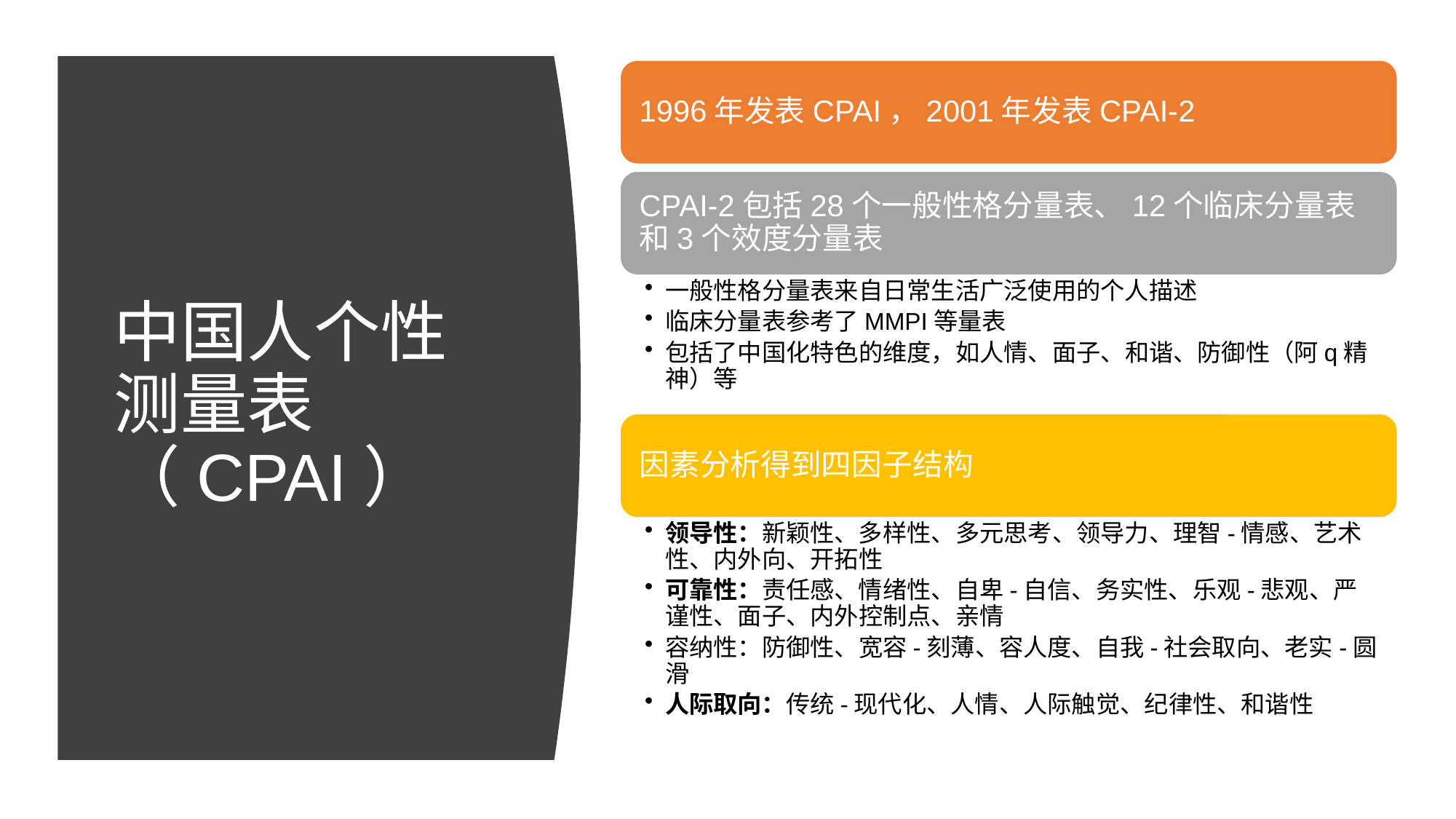

1996年发表CPAI，2001年发表CPAI-2
CPAI-2包括28个一般性格分量表、12个临床分量表和3个效度分量表
一般性格分量表来自日常生活广泛使用的个人描述
临床分量表参考了MMPI等量表
包括了中国化特色的维度，如人情、面子、和谐、防御性（阿q精神）等
因素分析得到四因子结构
领导性：新颖性、多样性、多元思考、领导力、理智-情感、艺术性、内外向、开拓性
可靠性：责任感、情绪性、自卑-自信、务实性、乐观-悲观、严谨性、面子、内外控制点、亲情
容纳性：防御性、宽容-刻薄、容人度、自我-社会取向、老实-圆滑
人际取向：传统-现代化、人情、人际触觉、纪律性、和谐性

# 中国人个性测量表（CPAI）